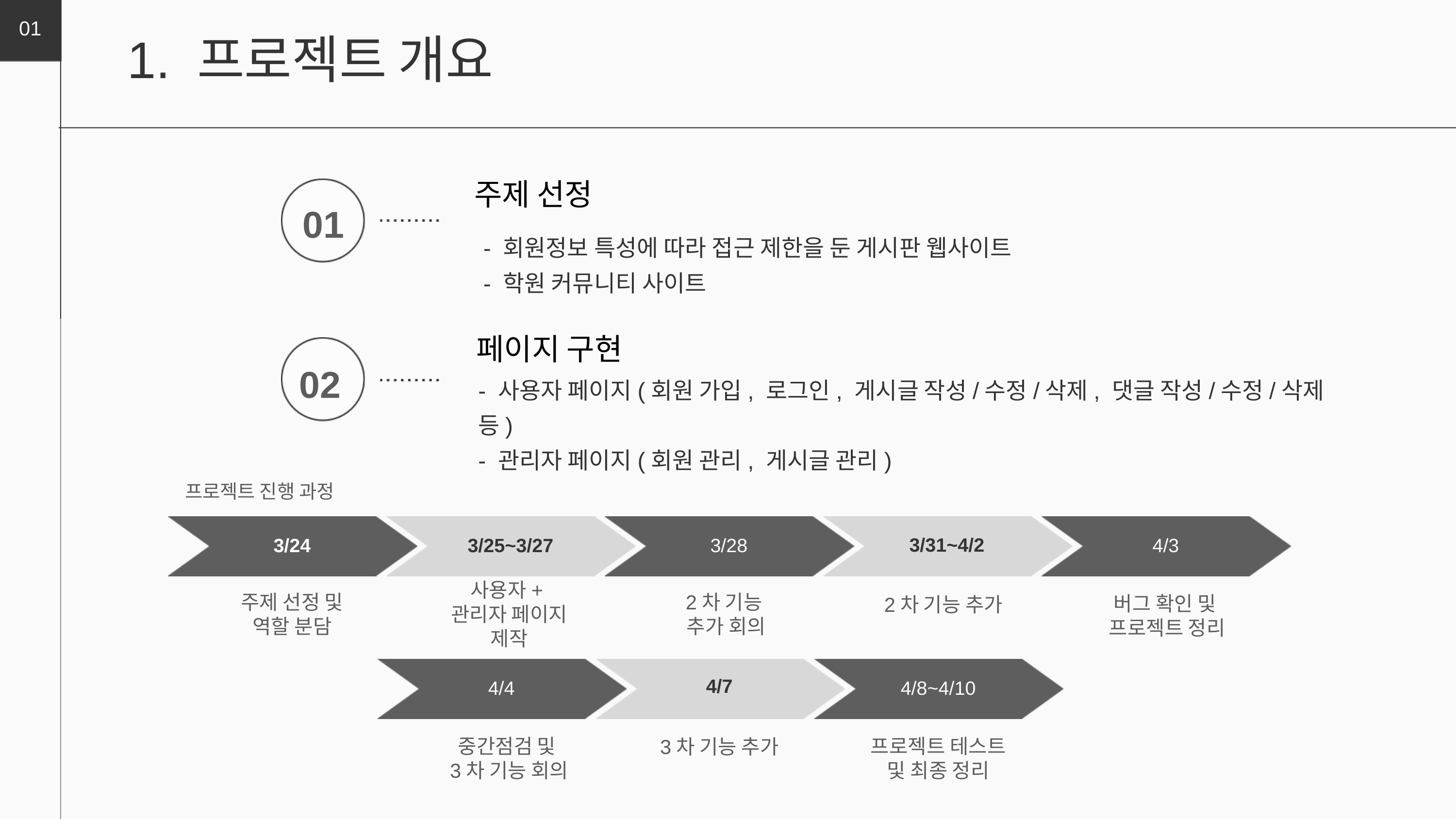

01

1. 프로젝트 개요

주제 선정

01

- 회원정보 특성에 따라 접근 제한을 둔 게시판 웹사이트
- 학원 커뮤니티 사이트

페이지 구현

02

- 사용자 페이지(회원 가입, 로그인, 게시글 작성/수정/삭제, 댓글 작성/수정/삭제 등)
- 관리자 페이지(회원 관리, 게시글 관리)

프로젝트 진행 과정

3/31~4/2

3/24

3/25~3/27

3/28

4/3

주제 선정 및
역할 분담

사용자+관리자 페이지 제작

2차 기능
추가 회의

2차 기능 추가

버그 확인 및
프로젝트 정리

4/7

4/4

4/8~4/10

중간점검 및
3차 기능 회의

3차 기능 추가

프로젝트 테스트 및 최종 정리